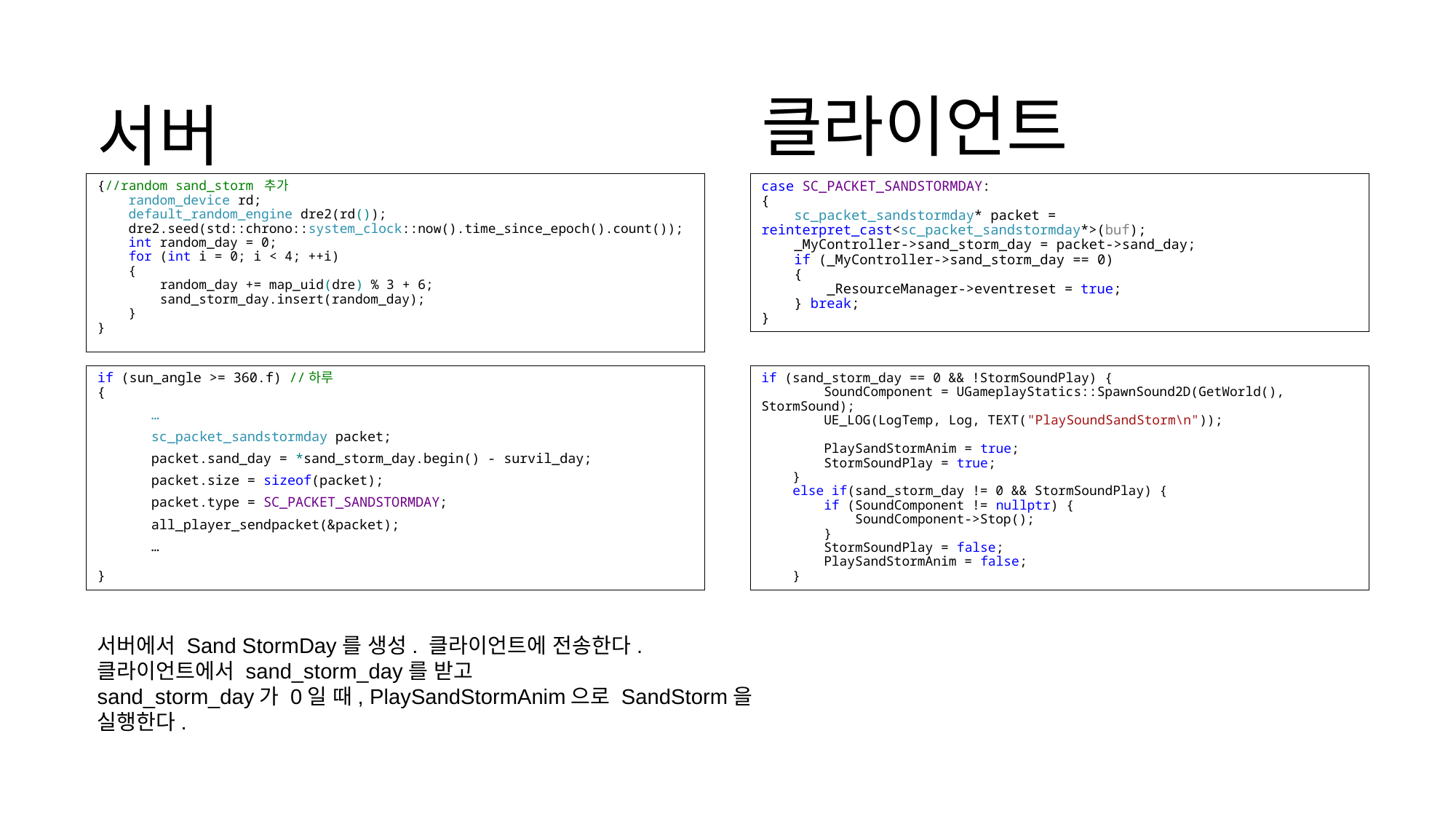

클라이언트
# 서버
case SC_PACKET_SANDSTORMDAY:
{
    sc_packet_sandstormday* packet = reinterpret_cast<sc_packet_sandstormday*>(buf);
    _MyController->sand_storm_day = packet->sand_day;
    if (_MyController->sand_storm_day == 0)
    {
        _ResourceManager->eventreset = true;
    } break;
}

{//random sand_storm 추가
    random_device rd;
    default_random_engine dre2(rd());
    dre2.seed(std::chrono::system_clock::now().time_since_epoch().count());
    int random_day = 0;
    for (int i = 0; i < 4; ++i)
    {
        random_day += map_uid(dre) % 3 + 6;
        sand_storm_day.insert(random_day);
    }
}
if (sun_angle >= 360.f) //하루
{
…
sc_packet_sandstormday packet;
packet.sand_day = *sand_storm_day.begin() - survil_day;
packet.size = sizeof(packet);
packet.type = SC_PACKET_SANDSTORMDAY;
all_player_sendpacket(&packet);
…
}
if (sand_storm_day == 0 && !StormSoundPlay) {
        SoundComponent = UGameplayStatics::SpawnSound2D(GetWorld(), StormSound);
        UE_LOG(LogTemp, Log, TEXT("PlaySoundSandStorm\n"));

        PlaySandStormAnim = true;
        StormSoundPlay = true;
    }
    else if(sand_storm_day != 0 && StormSoundPlay) {
        if (SoundComponent != nullptr) {
            SoundComponent->Stop();
        }
        StormSoundPlay = false;
        PlaySandStormAnim = false;
    }
서버에서 Sand StormDay를 생성. 클라이언트에 전송한다.
클라이언트에서 sand_storm_day를 받고
sand_storm_day가 0일 때, PlaySandStormAnim으로 SandStorm을 실행한다.